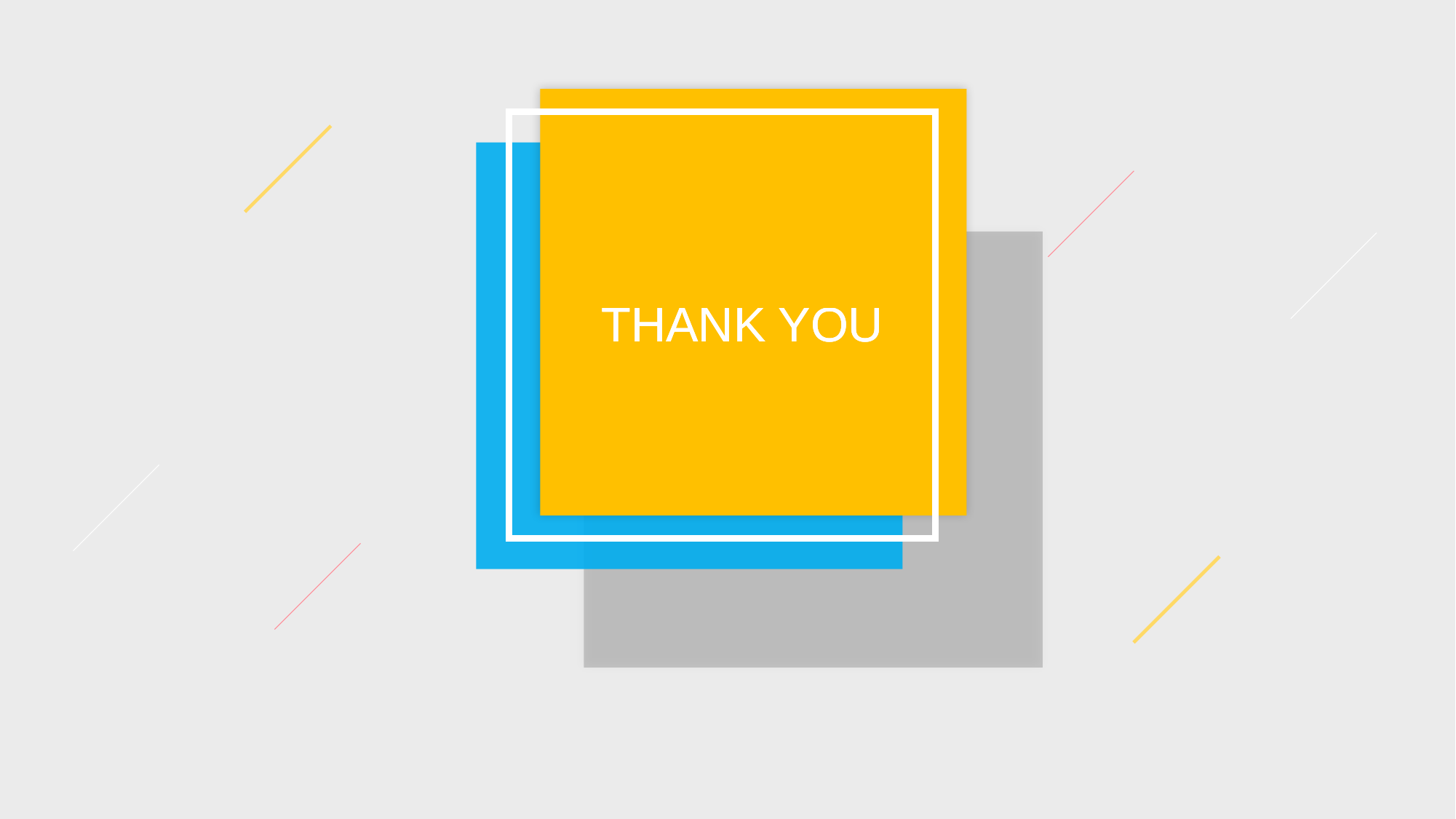

THANK YOU
THANK YOU
THANK YOU

INCREPAS
재능나눔